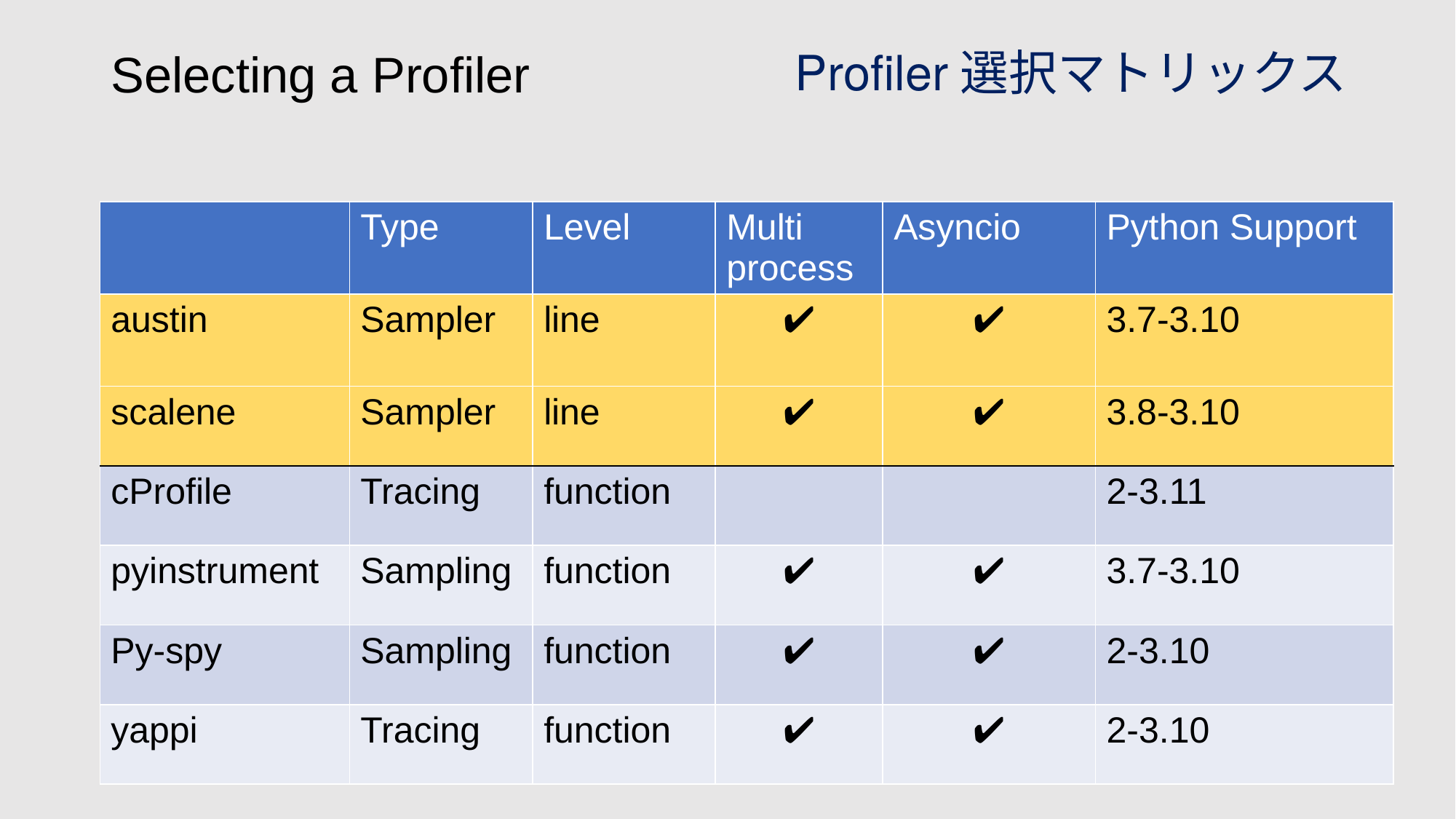

Profiler選択マトリックス
# Selecting a Profiler
|  | Type | Level | Multi process | Asyncio | Python Support |
| --- | --- | --- | --- | --- | --- |
| austin | Sampler | line | ✔︎ | ✔︎ | 3.7-3.10 |
| scalene | Sampler | line | ✔︎ | ✔︎ | 3.8-3.10 |
| cProfile | Tracing | function |  |  | 2-3.11 |
| pyinstrument | Sampling | function | ✔︎ | ✔︎ | 3.7-3.10 |
| Py-spy | Sampling | function | ✔︎ | ✔︎ | 2-3.10 |
| yappi | Tracing | function | ✔︎ | ✔︎ | 2-3.10 |